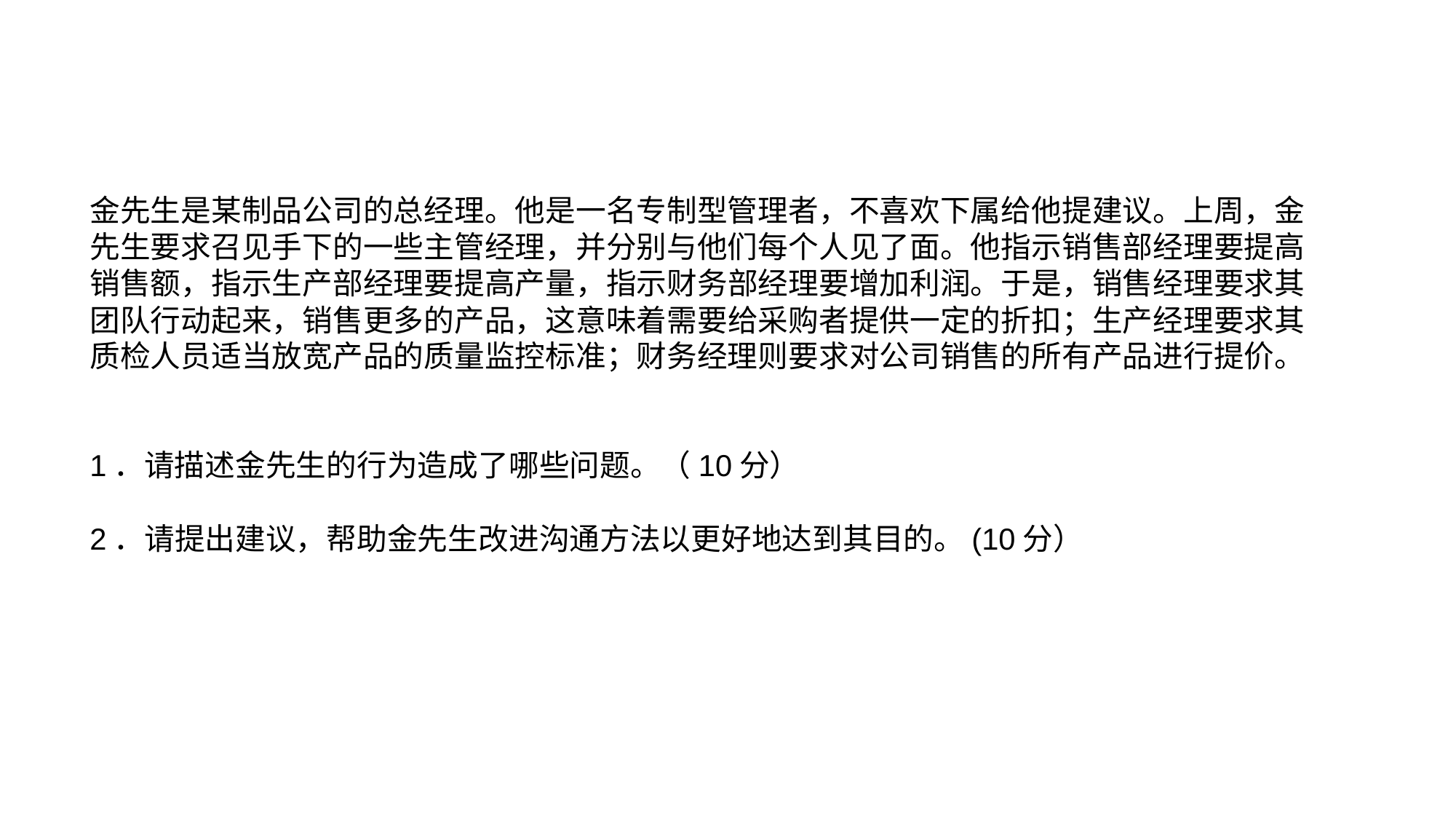

金先生是某制品公司的总经理。他是一名专制型管理者，不喜欢下属给他提建议。上周，金先生要求召见手下的一些主管经理，并分别与他们每个人见了面。他指示销售部经理要提高销售额，指示生产部经理要提高产量，指示财务部经理要增加利润。于是，销售经理要求其团队行动起来，销售更多的产品，这意味着需要给采购者提供一定的折扣；生产经理要求其质检人员适当放宽产品的质量监控标准；财务经理则要求对公司销售的所有产品进行提价。

1．请描述金先生的行为造成了哪些问题。（10分）

2．请提出建议，帮助金先生改进沟通方法以更好地达到其目的。(10分）